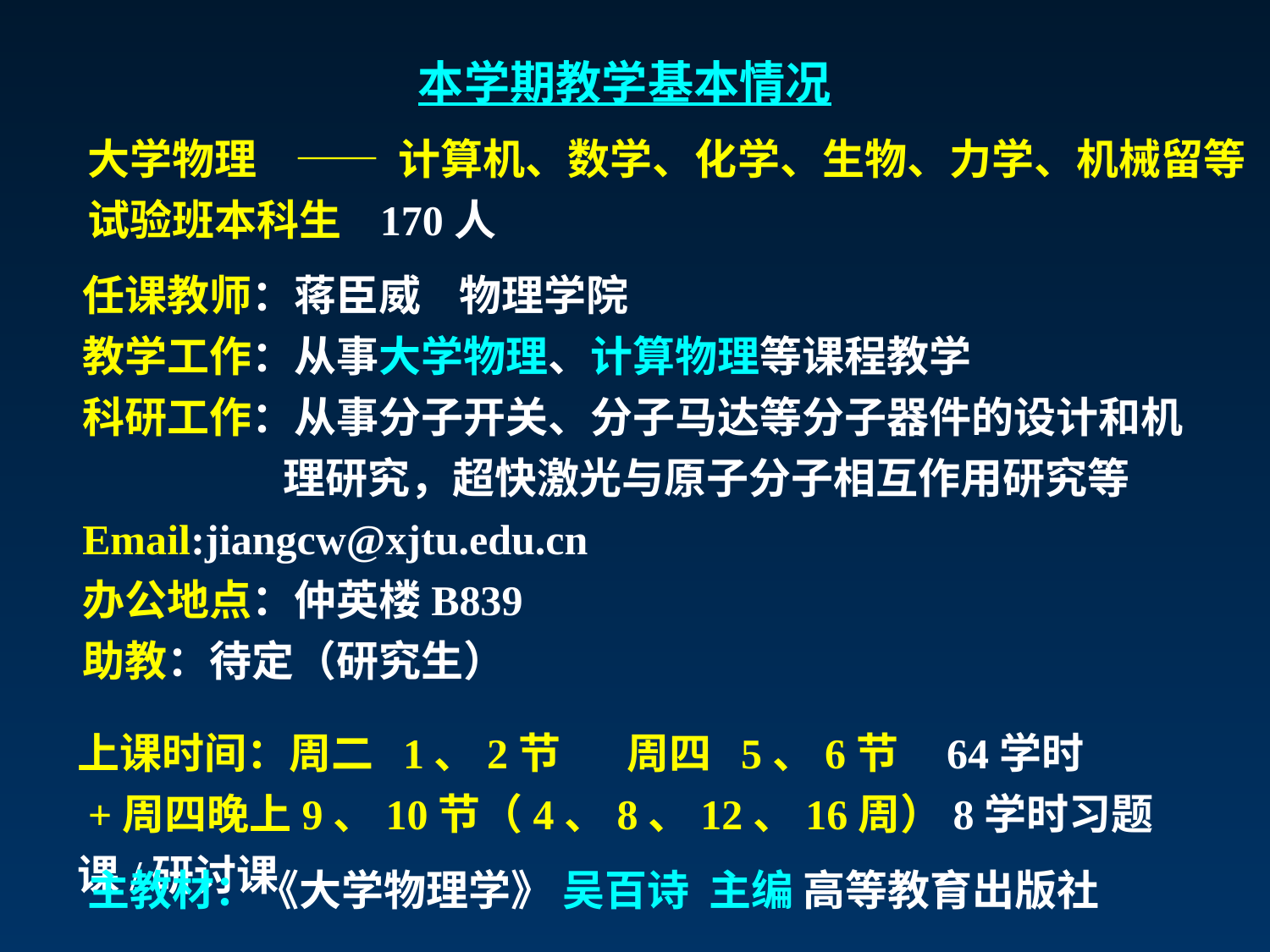

本学期教学基本情况
大学物理    ——  计算机、数学、化学、生物、力学、机械留等试验班本科生   170人
任课教师：蒋臣威    物理学院
教学工作：从事大学物理、计算物理等课程教学
科研工作：从事分子开关、分子马达等分子器件的设计和机
                    理研究，超快激光与原子分子相互作用研究等
Email:jiangcw@xjtu.edu.cn
办公地点：仲英楼B839
助教：待定（研究生）
上课时间：周二  1、2节       周四  5、6节    64学时
 +周四晚上9、10节（4、8、12、16周）8学时习题课/研讨课
主教材：《大学物理学》 吴百诗  主编 高等教育出版社